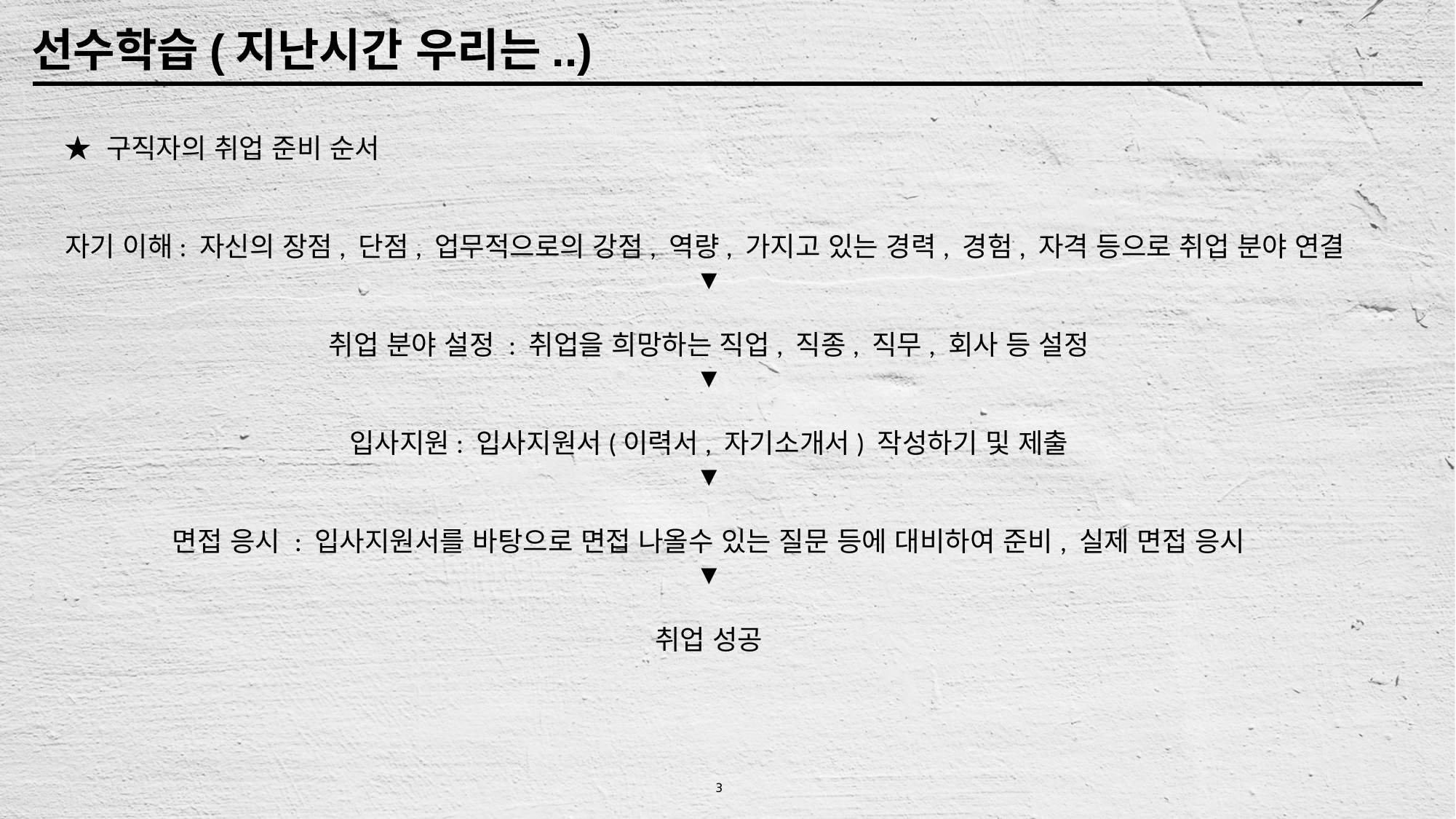

선수학습(지난시간 우리는..)
★ 구직자의 취업 준비 순서

자기 이해: 자신의 장점, 단점, 업무적으로의 강점, 역량, 가지고 있는 경력, 경험, 자격 등으로 취업 분야 연결
▼

취업 분야 설정 : 취업을 희망하는 직업, 직종, 직무, 회사 등 설정
▼

입사지원: 입사지원서(이력서, 자기소개서) 작성하기 및 제출
▼

면접 응시 : 입사지원서를 바탕으로 면접 나올수 있는 질문 등에 대비하여 준비, 실제 면접 응시
▼

취업 성공
3